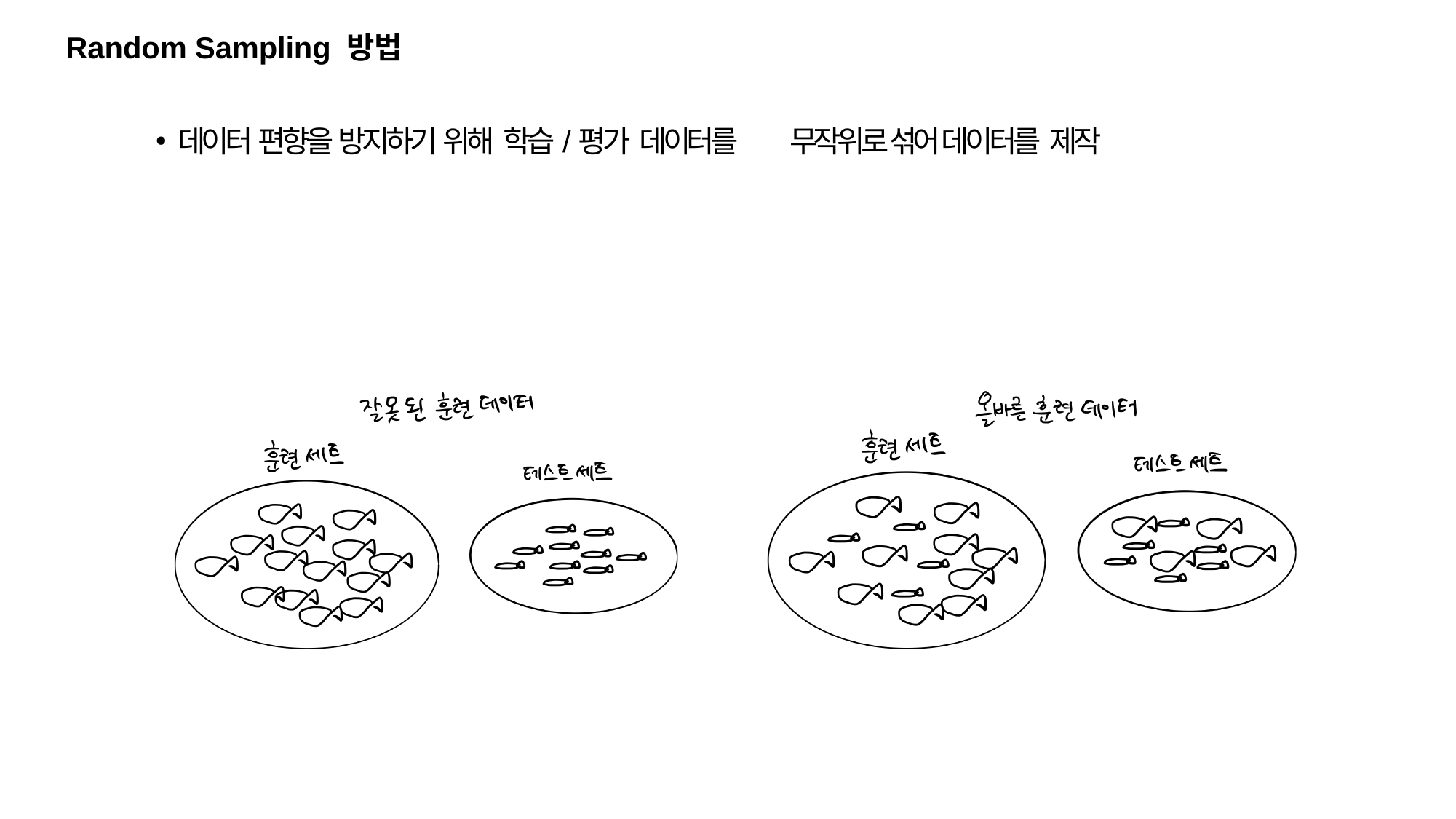

# Random Sampling 방법
데이터  편향을  방지하기  위해 학습/평가 데이터를	무작위로 섞어 데이터를 제작